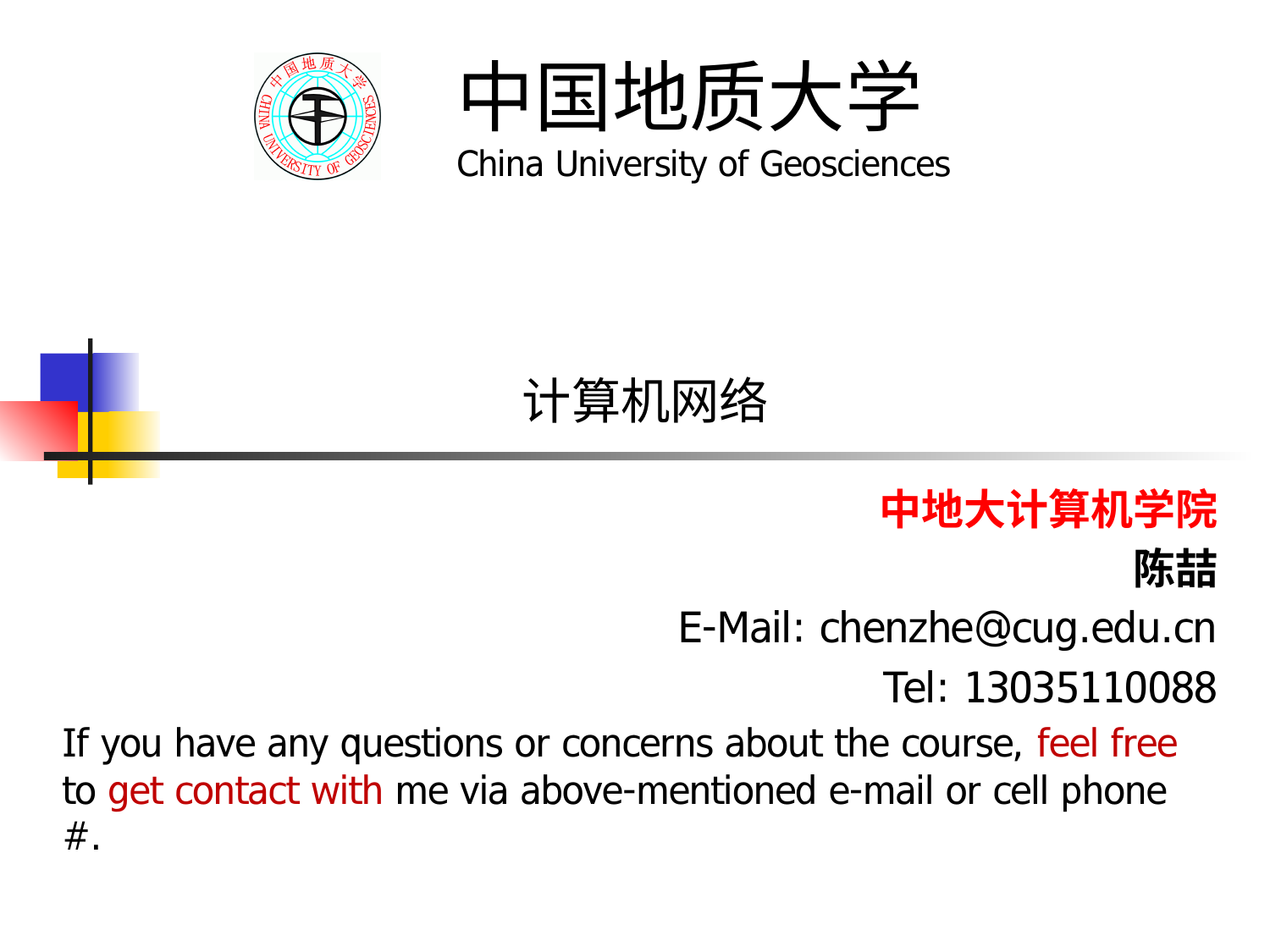

# 计算机网络
中地大计算机学院
                     陈喆
E-Mail: chenzhe@cug.edu.cn
Tel: 13035110088
If you have any questions or concerns about the course, feel free to get contact with me via above-mentioned e-mail or cell phone #.